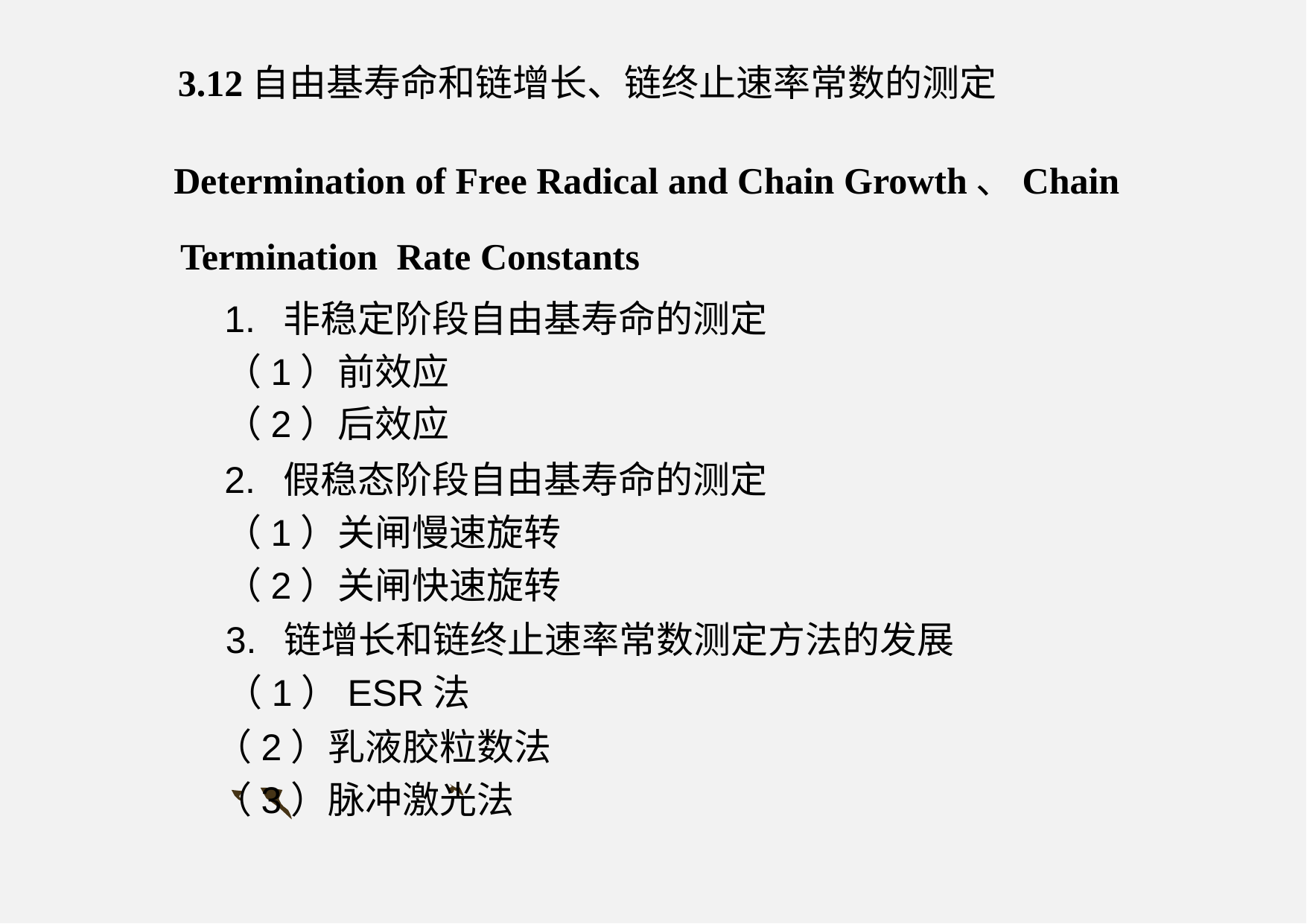

3.12自由基寿命和链增长、链终止速率常数的测定
Determination of Free Radical and Chain Growth、Chain
Termination  Rate Constants
1.  非稳定阶段自由基寿命的测定

（1）前效应

（2）后效应
2.  假稳态阶段自由基寿命的测定

（1）关闸慢速旋转

（2）关闸快速旋转
3.  链增长和链终止速率常数测定方法的发展

（1）ESR法
（2）乳液胶粒数法

（3）脉冲激光法